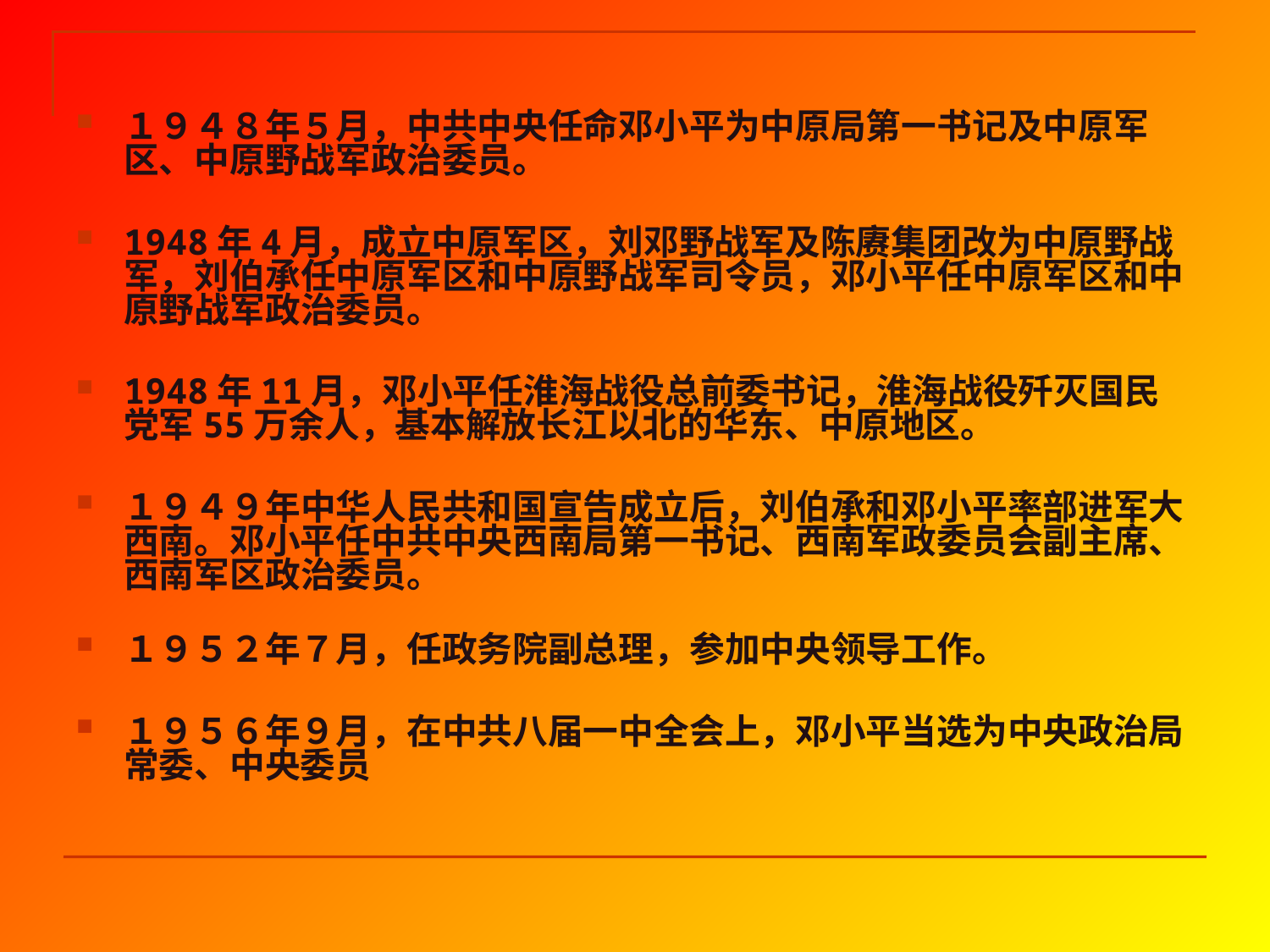

１９４８年５月，中共中央任命邓小平为中原局第一书记及中原军区、中原野战军政治委员。

1948年4月，成立中原军区，刘邓野战军及陈赓集团改为中原野战军，刘伯承任中原军区和中原野战军司令员，邓小平任中原军区和中原野战军政治委员。

1948年11月，邓小平任淮海战役总前委书记，淮海战役歼灭国民党军55万余人，基本解放长江以北的华东、中原地区。

１９４９年中华人民共和国宣告成立后，刘伯承和邓小平率部进军大西南。邓小平任中共中央西南局第一书记、西南军政委员会副主席、西南军区政治委员。
１９５２年７月，任政务院副总理，参加中央领导工作。

１９５６年９月，在中共八届一中全会上，邓小平当选为中央政治局常委、中央委员